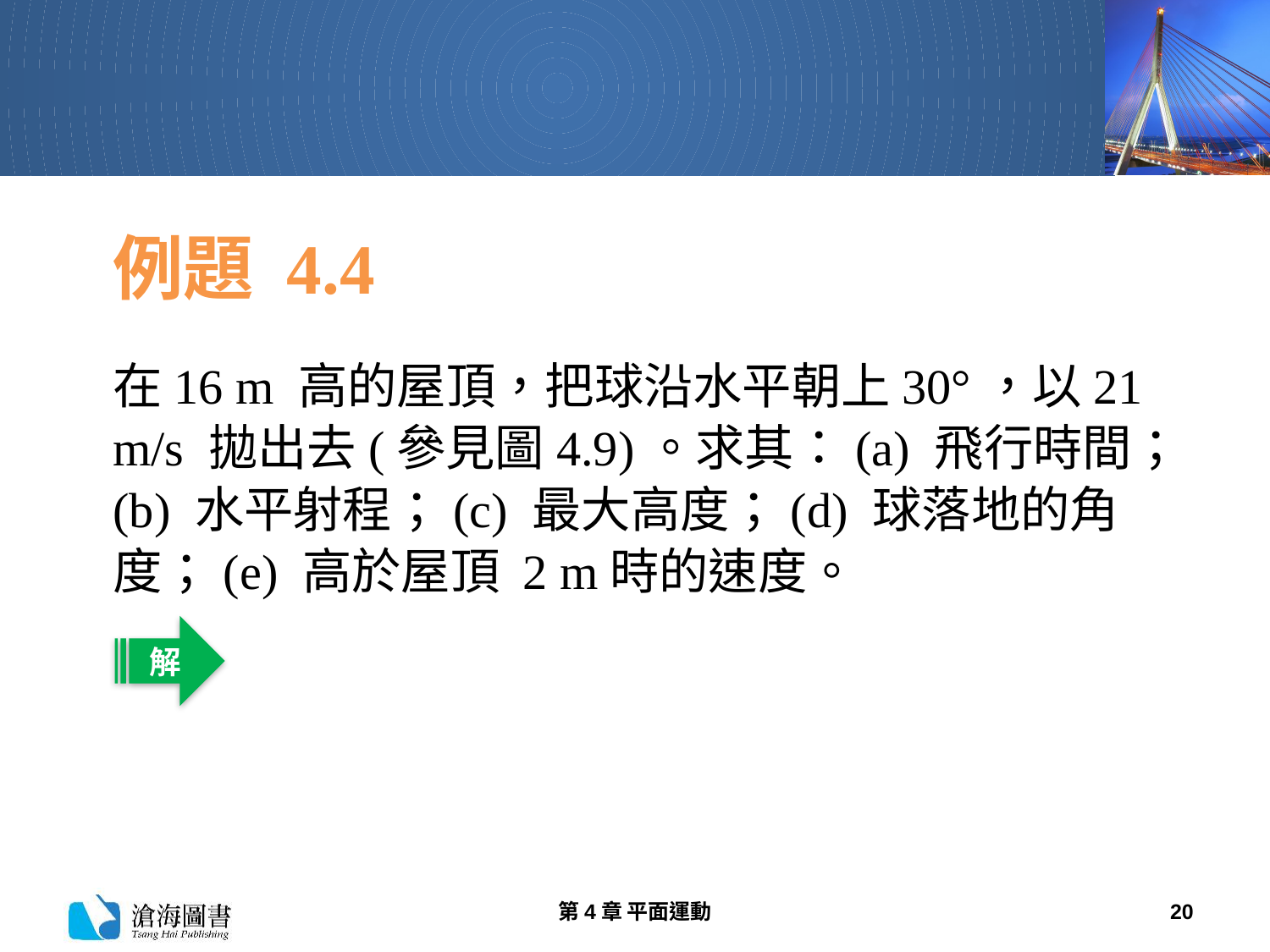

# 例題 4.4
在16 m 高的屋頂，把球沿水平朝上30°，以21 m/s 拋出去(參見圖4.9)。求其：(a) 飛行時間；(b) 水平射程；(c) 最大高度；(d) 球落地的角度；(e) 高於屋頂 2 m時的速度。
解
第4章 平面運動
20